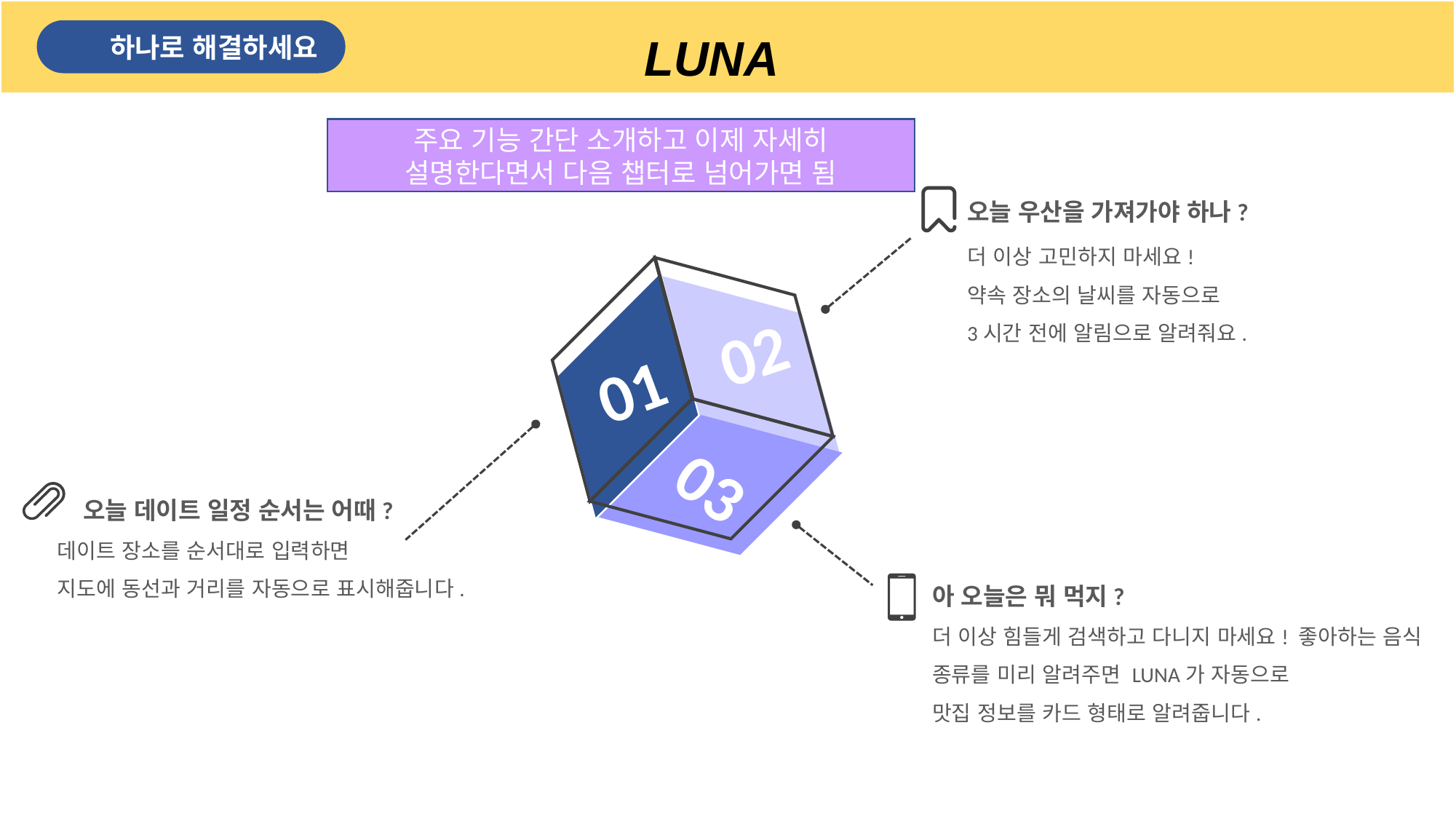

하나로 해결하세요
LUNA
주요 기능 간단 소개하고 이제 자세히 설명한다면서 다음 챕터로 넘어가면 됨
04
오늘 우산을 가져가야 하나?
더 이상 고민하지 마세요!
약속 장소의 날씨를 자동으로
3시간 전에 알림으로 알려줘요.

02
01
03
   오늘 데이트 일정 순서는 어때?
데이트 장소를 순서대로 입력하면
지도에 동선과 거리를 자동으로 표시해줍니다.

아 오늘은 뭐 먹지?
더 이상 힘들게 검색하고 다니지 마세요! 좋아하는 음식 종류를 미리 알려주면 LUNA가 자동으로
맛집 정보를 카드 형태로 알려줍니다.